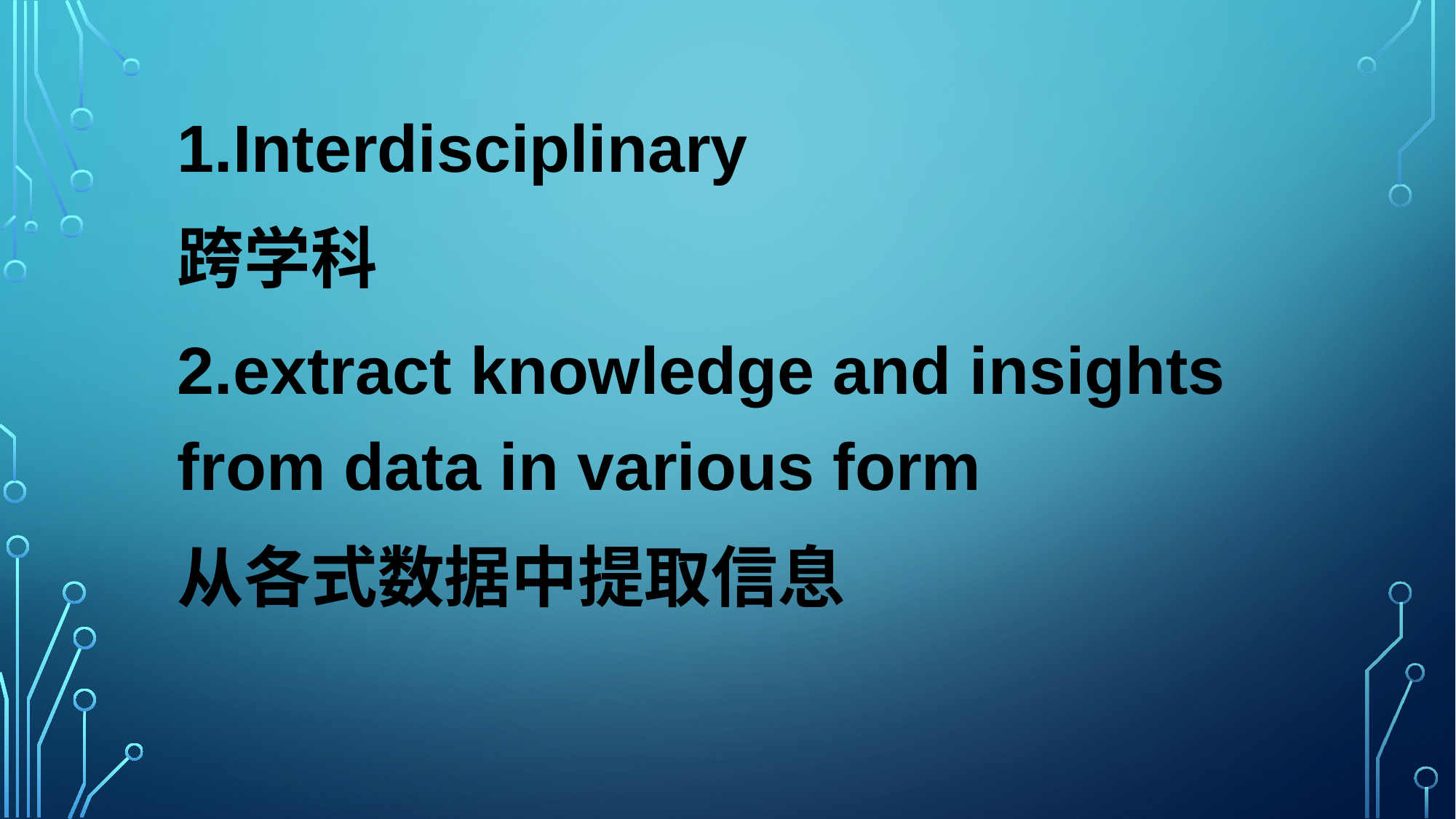

1.Interdisciplinary
跨学科
2.extract knowledge and insights from data in various form
从各式数据中提取信息